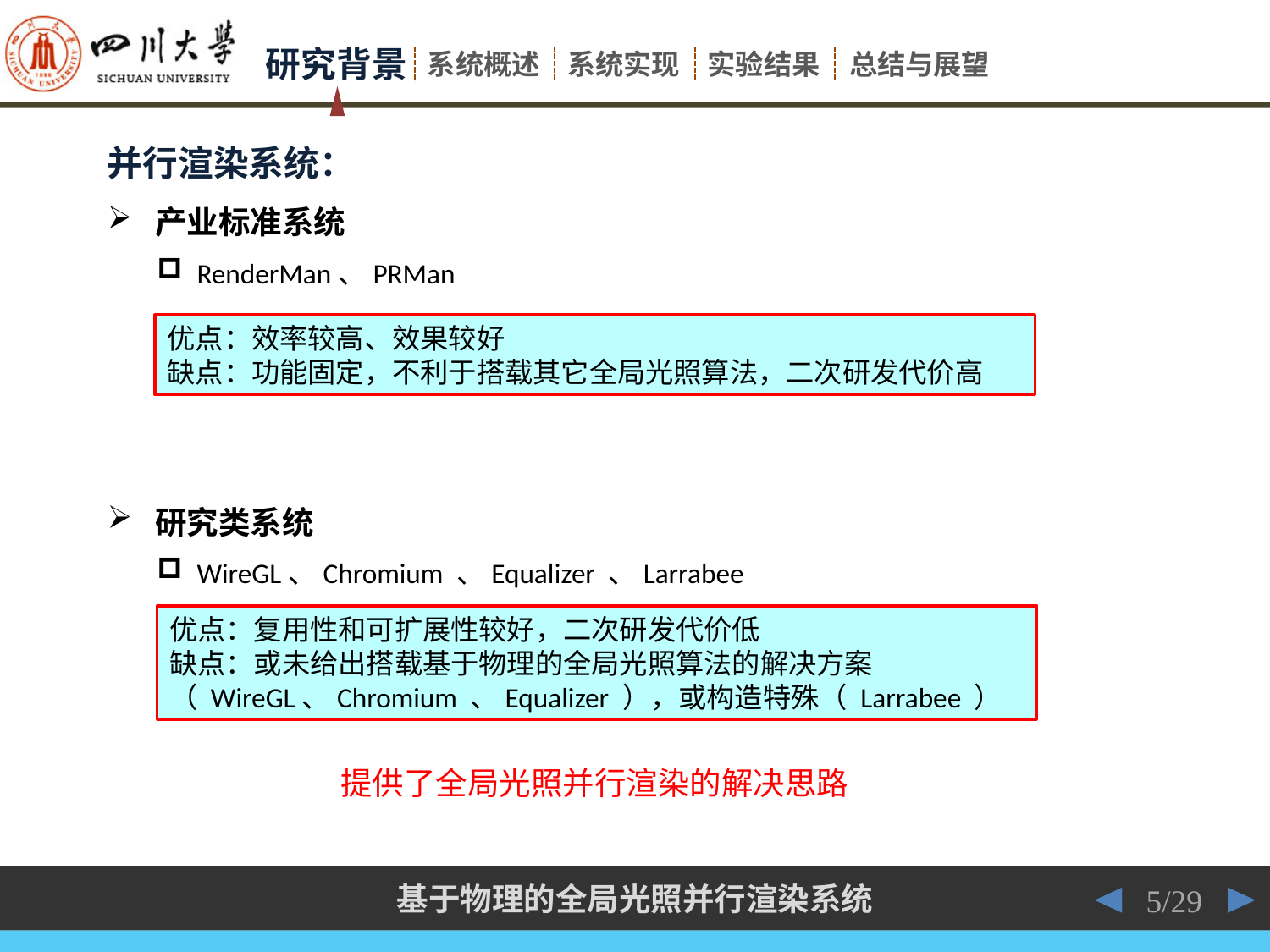

并行渲染系统：
产业标准系统
RenderMan、PRMan
优点：效率较高、效果较好
缺点：功能固定，不利于搭载其它全局光照算法，二次研发代价高
研究类系统
WireGL、Chromium 、Equalizer 、Larrabee
优点：复用性和可扩展性较好，二次研发代价低
缺点：或未给出搭载基于物理的全局光照算法的解决方案（ WireGL、Chromium 、Equalizer ），或构造特殊（ Larrabee ）
提供了全局光照并行渲染的解决思路
 5/29